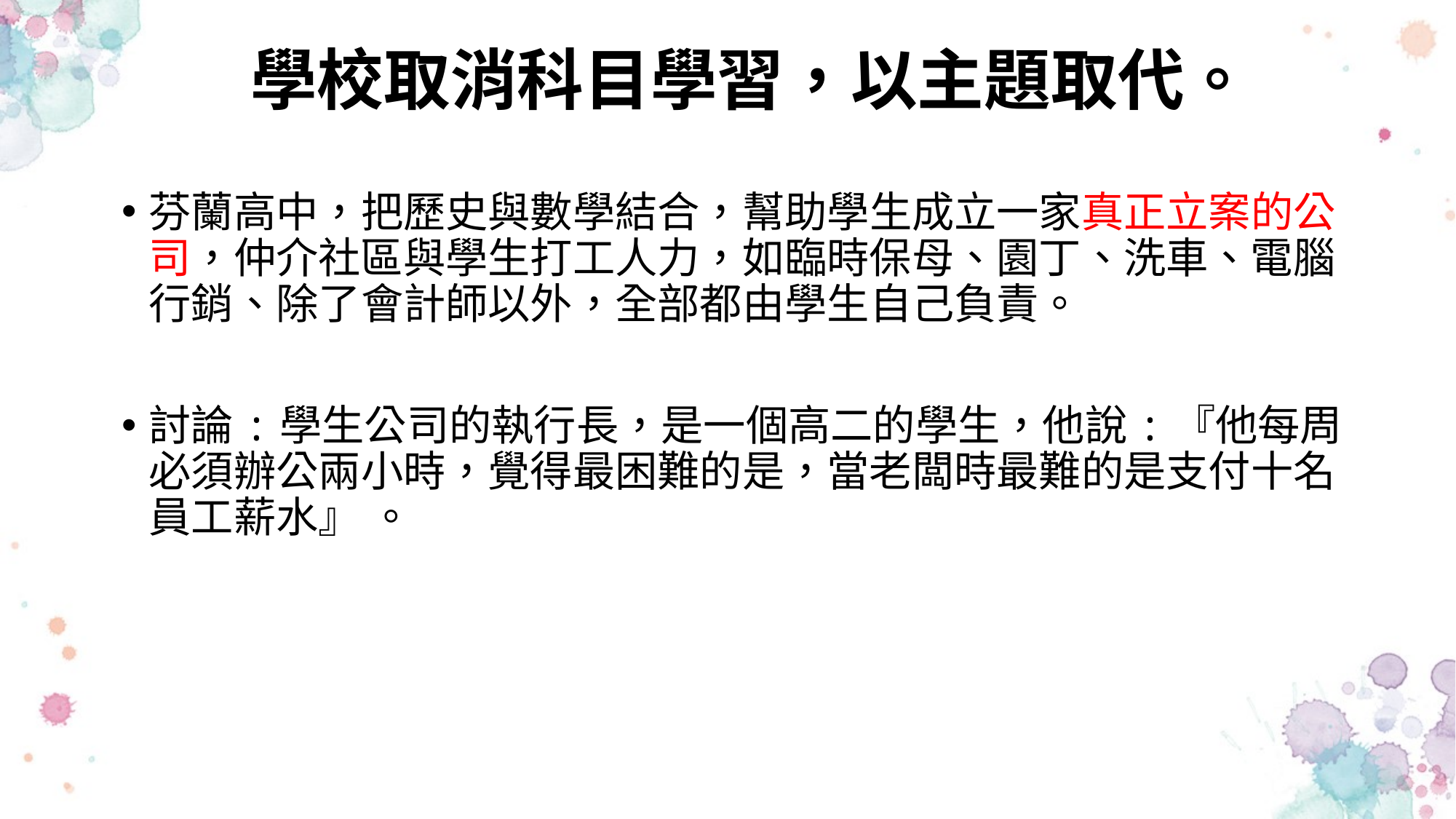

學校取消科目學習，以主題取代。
芬蘭高中，把歷史與數學結合，幫助學生成立一家真正立案的公司，仲介社區與學生打工人力，如臨時保母、園丁、洗車、電腦行銷、除了會計師以外，全部都由學生自己負責。

討論:學生公司的執行長，是一個高二的學生，他說:『他每周必須辦公兩小時，覺得最困難的是，當老闆時最難的是支付十名員工薪水』 。